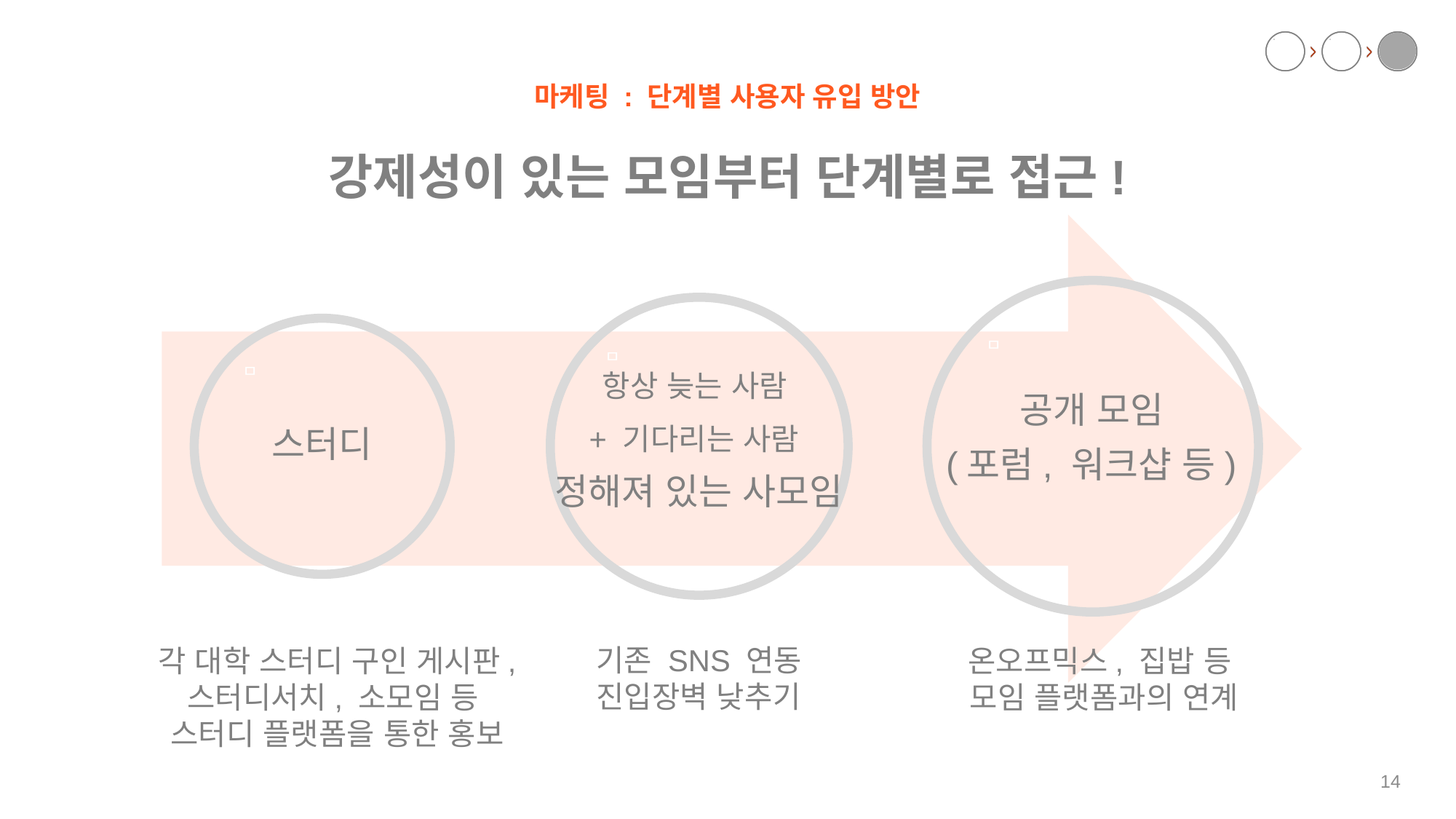

마케팅 : 단계별 사용자 유입 방안
# 강제성이 있는 모임부터 단계별로 접근!

ㅁ
ㅁ
ㅁ
항상 늦는 사람
+ 기다리는 사람
정해져 있는 사모임
공개 모임
(포럼, 워크샵 등)
스터디
기존 SNS 연동
진입장벽 낮추기
각 대학 스터디 구인 게시판,
스터디서치, 소모임 등
스터디 플랫폼을 통한 홍보
온오프믹스, 집밥 등
모임 플랫폼과의 연계
14